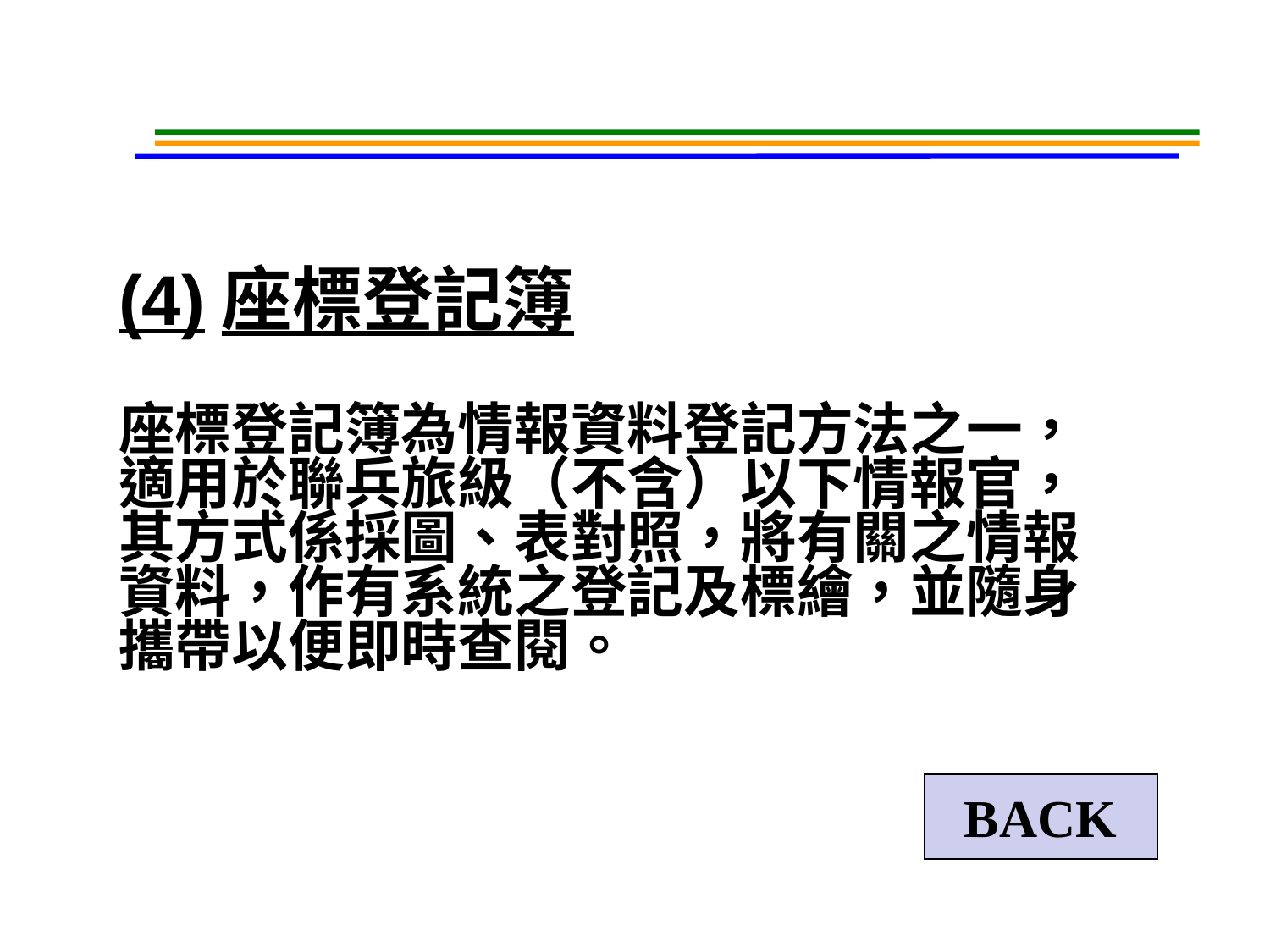

(4)座標登記簿

座標登記簿為情報資料登記方法之一，
適用於聯兵旅級（不含）以下情報官，
其方式係採圖、表對照，將有關之情報
資料，作有系統之登記及標繪，並隨身
攜帶以便即時查閱。
BACK